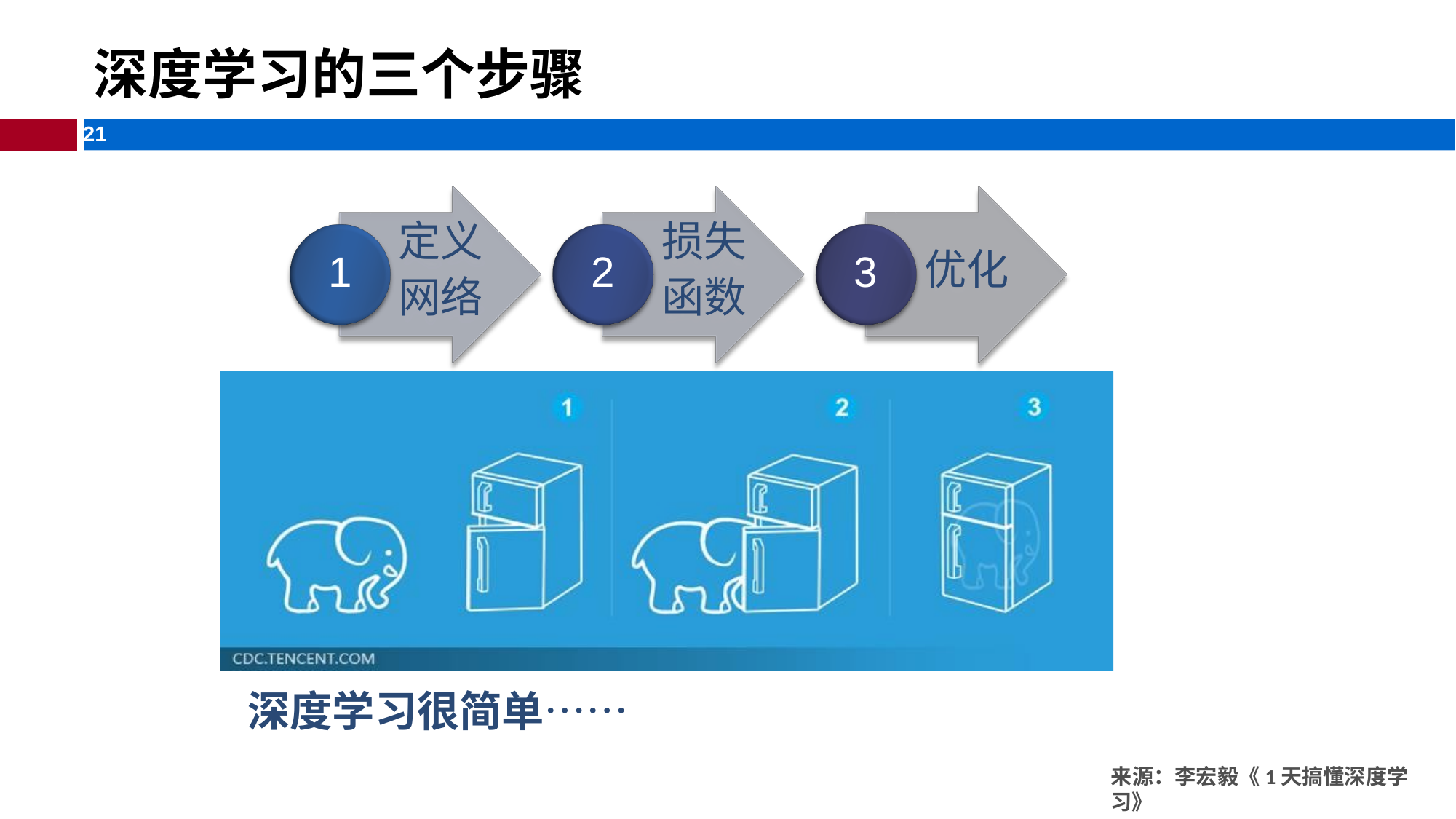

深度学习的三个步骤

定义
网络
损失
函数

优化
1
2
3

深度学习很简单……
来源：李宏毅《1天搞懂深度学习》